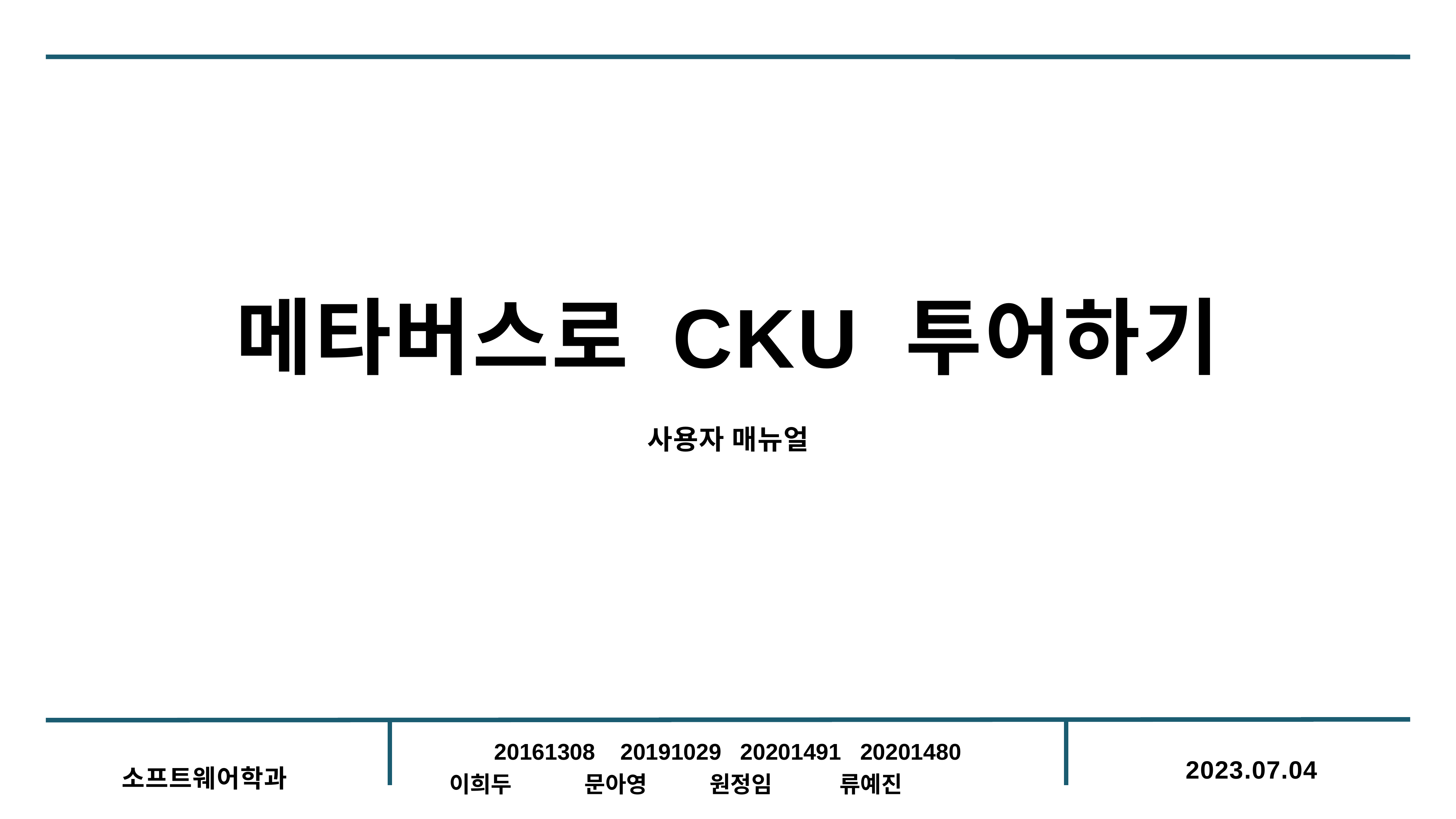

# 메타버스로 CKU 투어하기
사용자 매뉴얼
20161308    20191029   20201491   20201480
     이희두              문아영            원정임             류예진
2023.07.04
소프트웨어학과